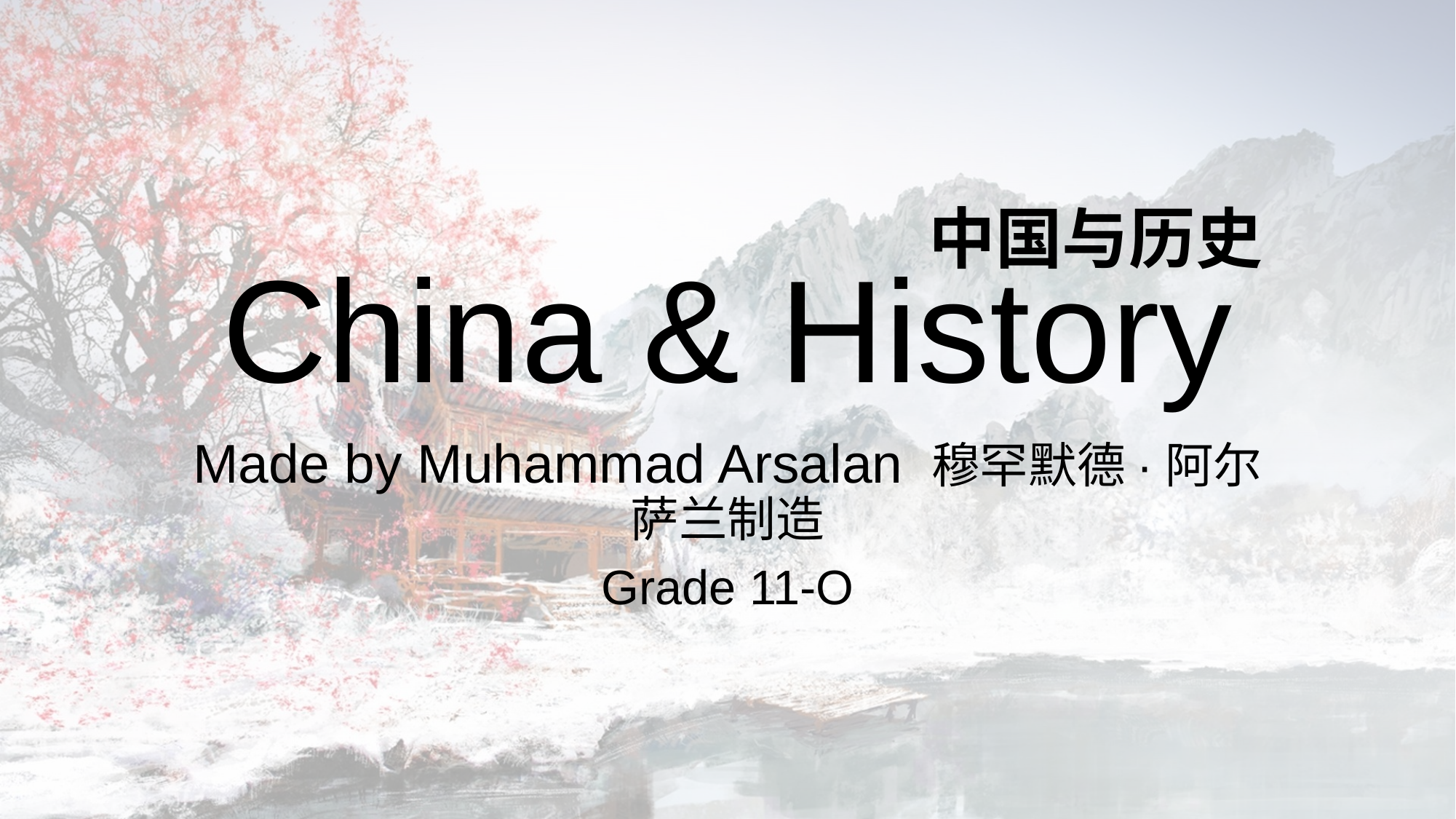

# China & History
中国与历史
Made by Muhammad Arsalan 穆罕默德·阿尔萨兰制造
Grade 11-O